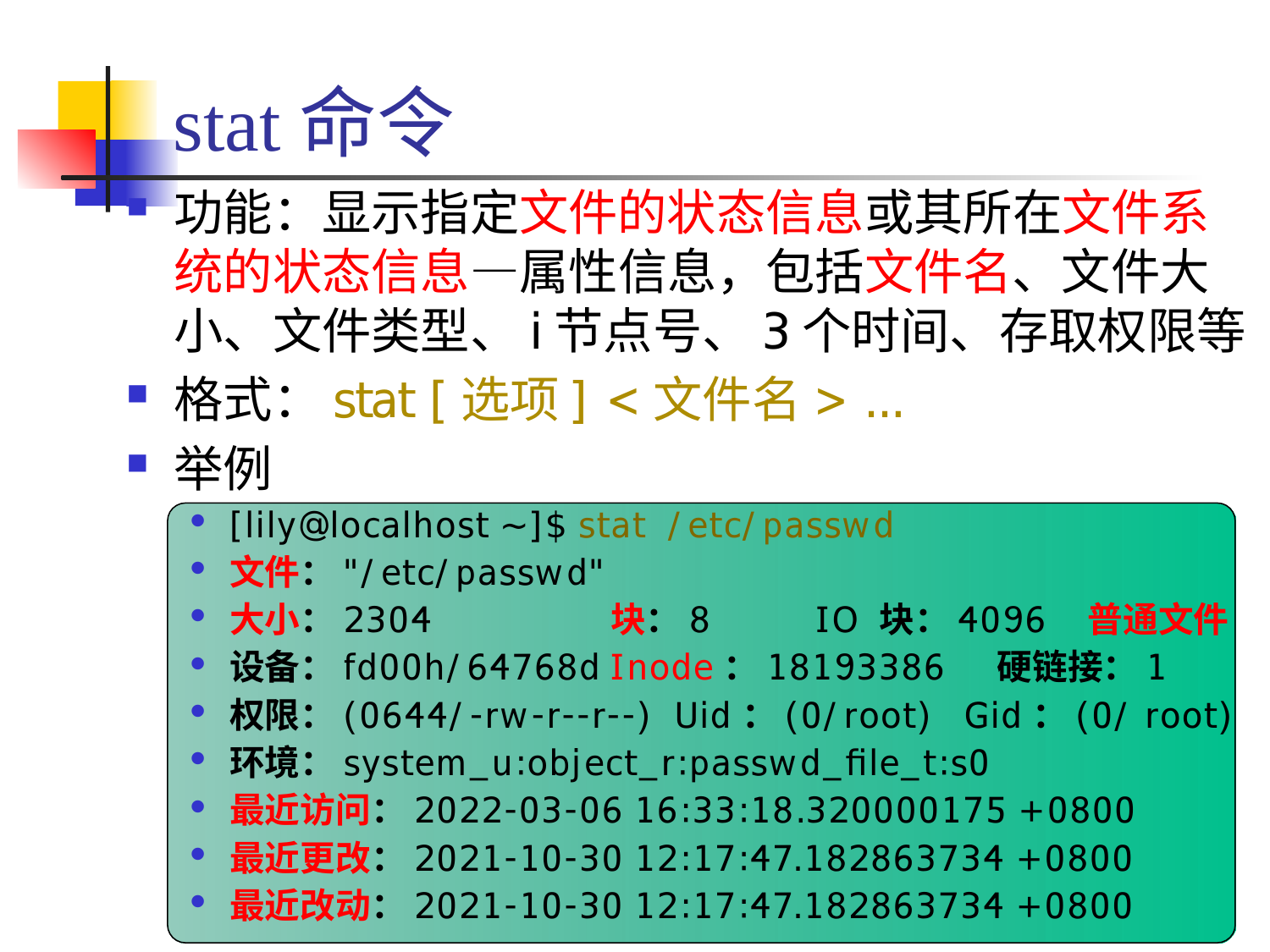

# stat命令
功能：显示指定文件的状态信息或其所在文件系统的状态信息—属性信息，包括文件名、文件大小、文件类型、i节点号、3个时间、存取权限等
格式：stat [选项] <文件名> …
举例
[lily@localhost ~]$ stat  /etc/passwd
文件："/etc/passwd"
大小：2304      	块：8          IO 块：4096   普通文件
设备：fd00h/64768d	Inode：18193386    硬链接：1
权限：(0644/-rw-r--r--)  Uid：(0/root)   Gid：(0/ root)
环境：system_u:object_r:passwd_file_t:s0
最近访问：2022-03-06 16:33:18.320000175 +0800
最近更改：2021-10-30 12:17:47.182863734 +0800
最近改动：2021-10-30 12:17:47.182863734 +0800